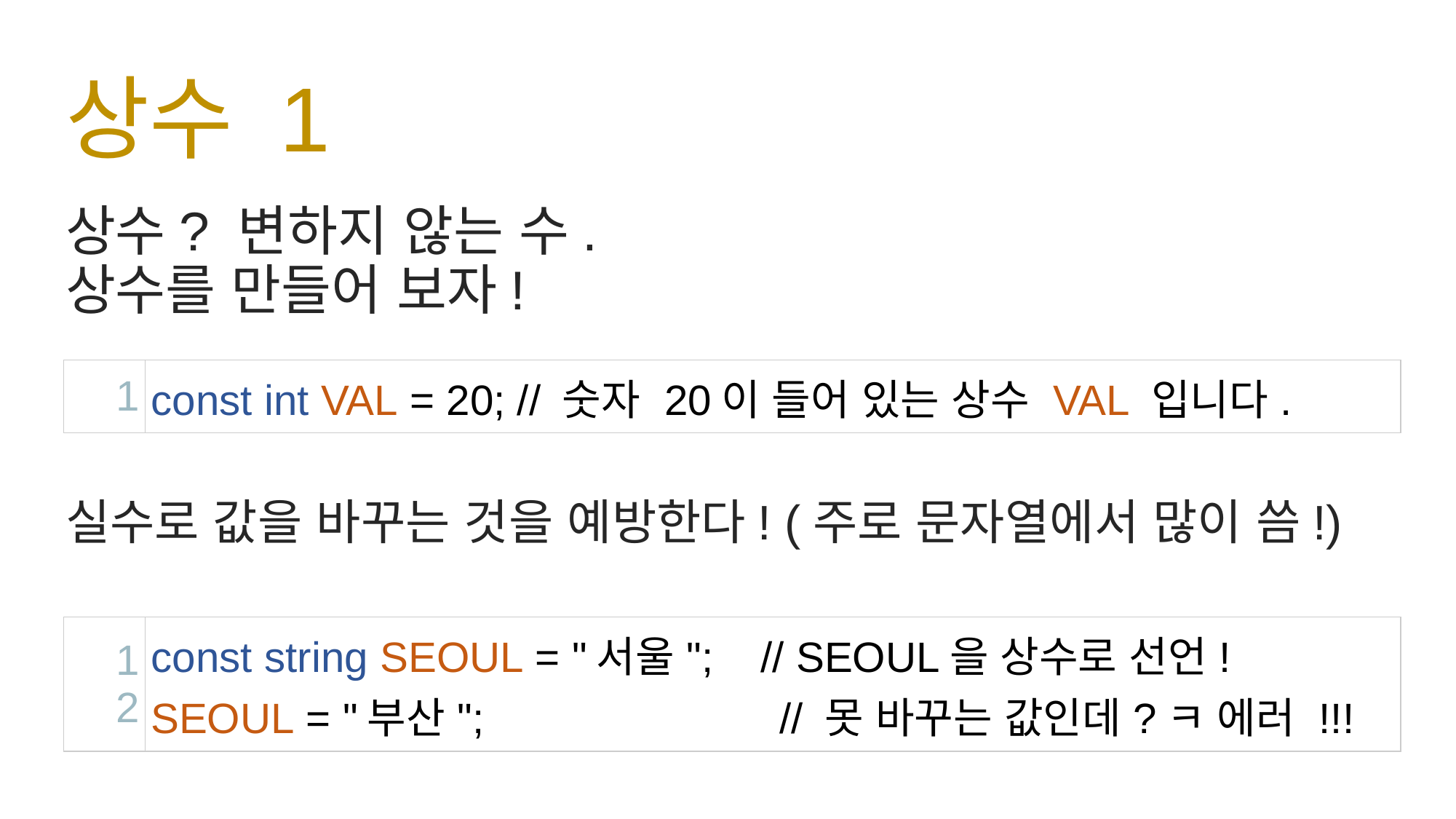

# 상수 1
상수? 변하지 않는 수.
상수를 만들어 보자!

실수로 값을 바꾸는 것을 예방한다! (주로 문자열에서 많이 씀!)

| 1 | const int VAL = 20; // 숫자 20이 들어 있는 상수 VAL 입니다. |
| --- | --- |
| 1 2 | const string SEOUL = "서울"; // SEOUL을 상수로 선언! SEOUL = "부산"; // 못 바꾸는 값인데?ㅋ 에러 !!! |
| --- | --- |